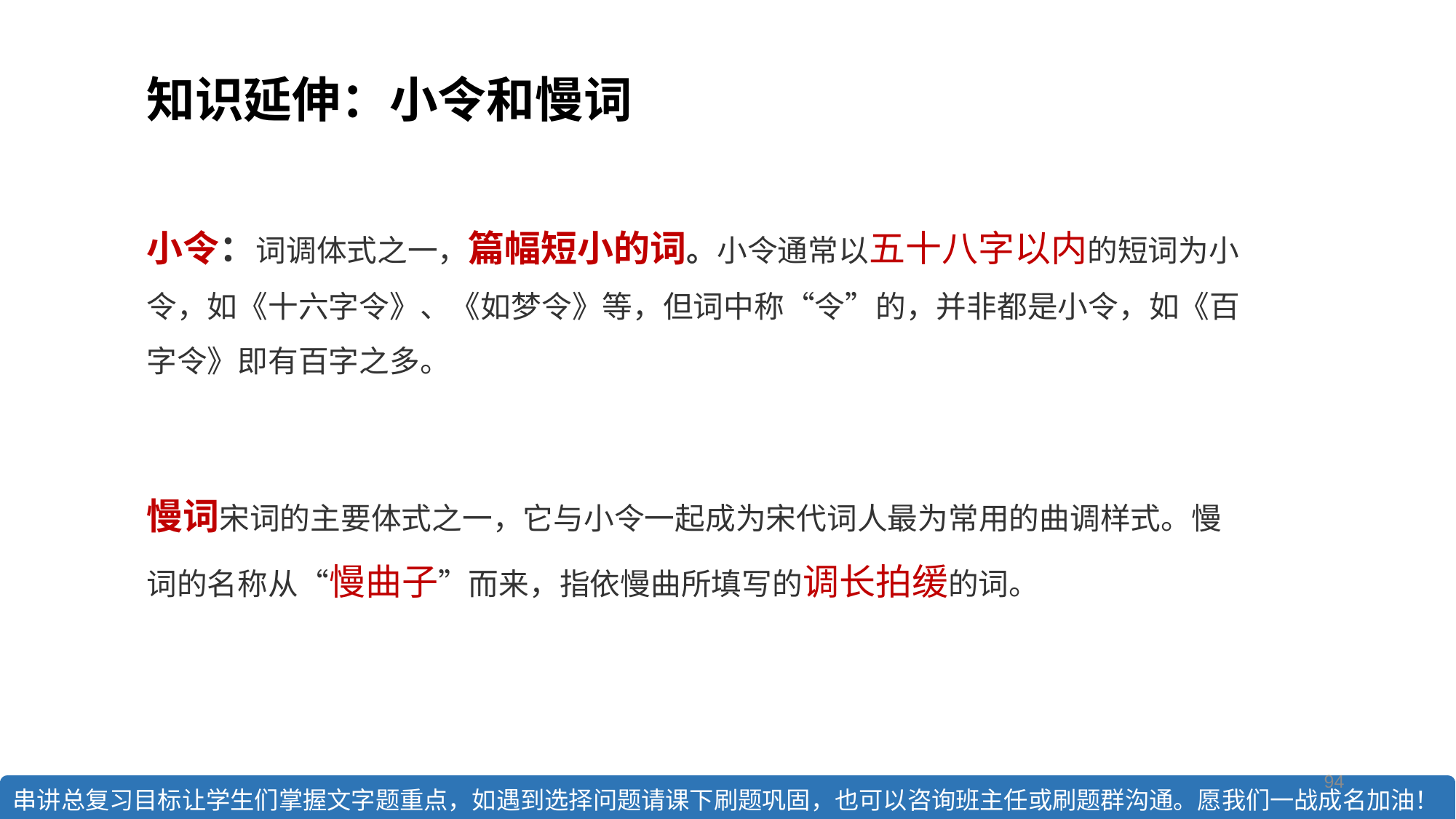

# 知识延伸：小令和慢词
小令：词调体式之一，篇幅短小的词。小令通常以五十八字以内的短词为小令，如《十六字令》、《如梦令》等，但词中称“令”的，并非都是小令，如《百字令》即有百字之多。
慢词宋词的主要体式之一，它与小令一起成为宋代词人最为常用的曲调样式。慢词的名称从“慢曲子”而来，指依慢曲所填写的调长拍缓的词。
94